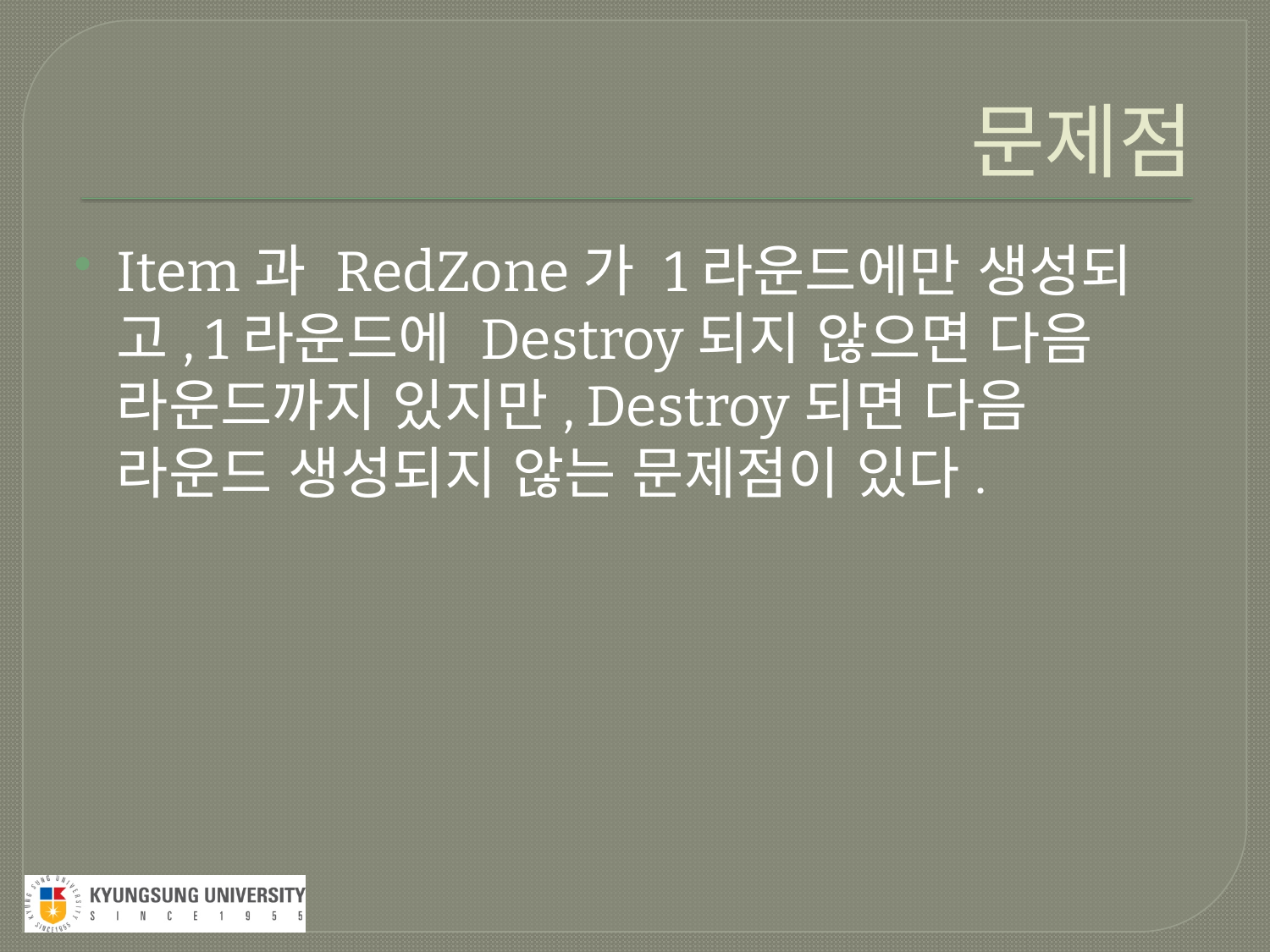

# 문제점
Item과 RedZone가 1라운드에만 생성되고, 1라운드에 Destroy되지 않으면 다음 라운드까지 있지만, Destroy되면 다음 라운드 생성되지 않는 문제점이 있다.